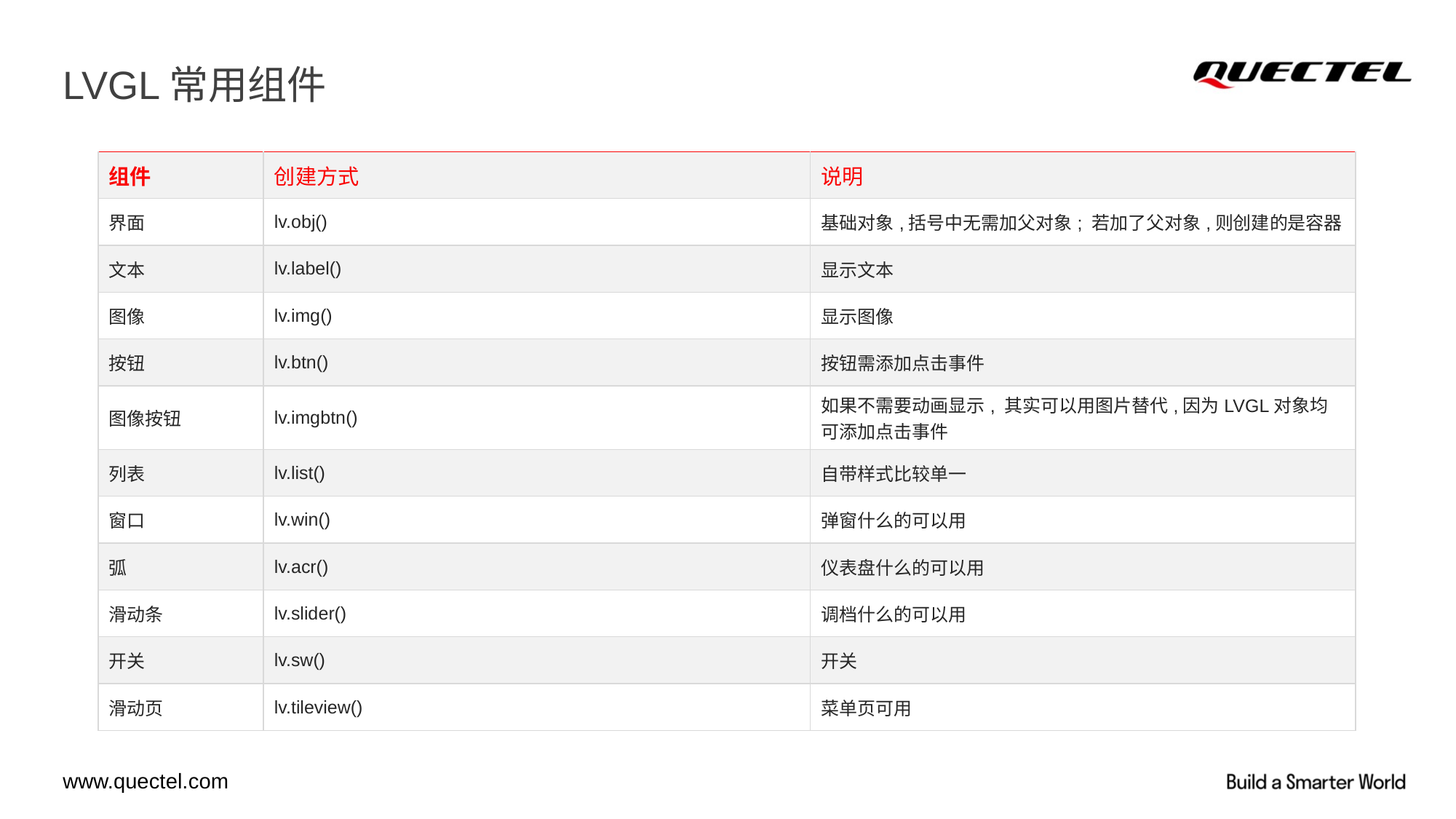

# LVGL常用组件
| 组件 | 创建方式 | 说明 |
| --- | --- | --- |
| 界面 | lv.obj() | 基础对象,括号中无需加父对象; 若加了父对象,则创建的是容器 |
| 文本 | lv.label() | 显示文本 |
| 图像 | lv.img() | 显示图像 |
| 按钮 | lv.btn() | 按钮需添加点击事件 |
| 图像按钮 | lv.imgbtn() | 如果不需要动画显示, 其实可以用图片替代,因为LVGL对象均可添加点击事件 |
| 列表 | lv.list() | 自带样式比较单一 |
| 窗口 | lv.win() | 弹窗什么的可以用 |
| 弧 | lv.acr() | 仪表盘什么的可以用 |
| 滑动条 | lv.slider() | 调档什么的可以用 |
| 开关 | lv.sw() | 开关 |
| 滑动页 | lv.tileview() | 菜单页可用 |